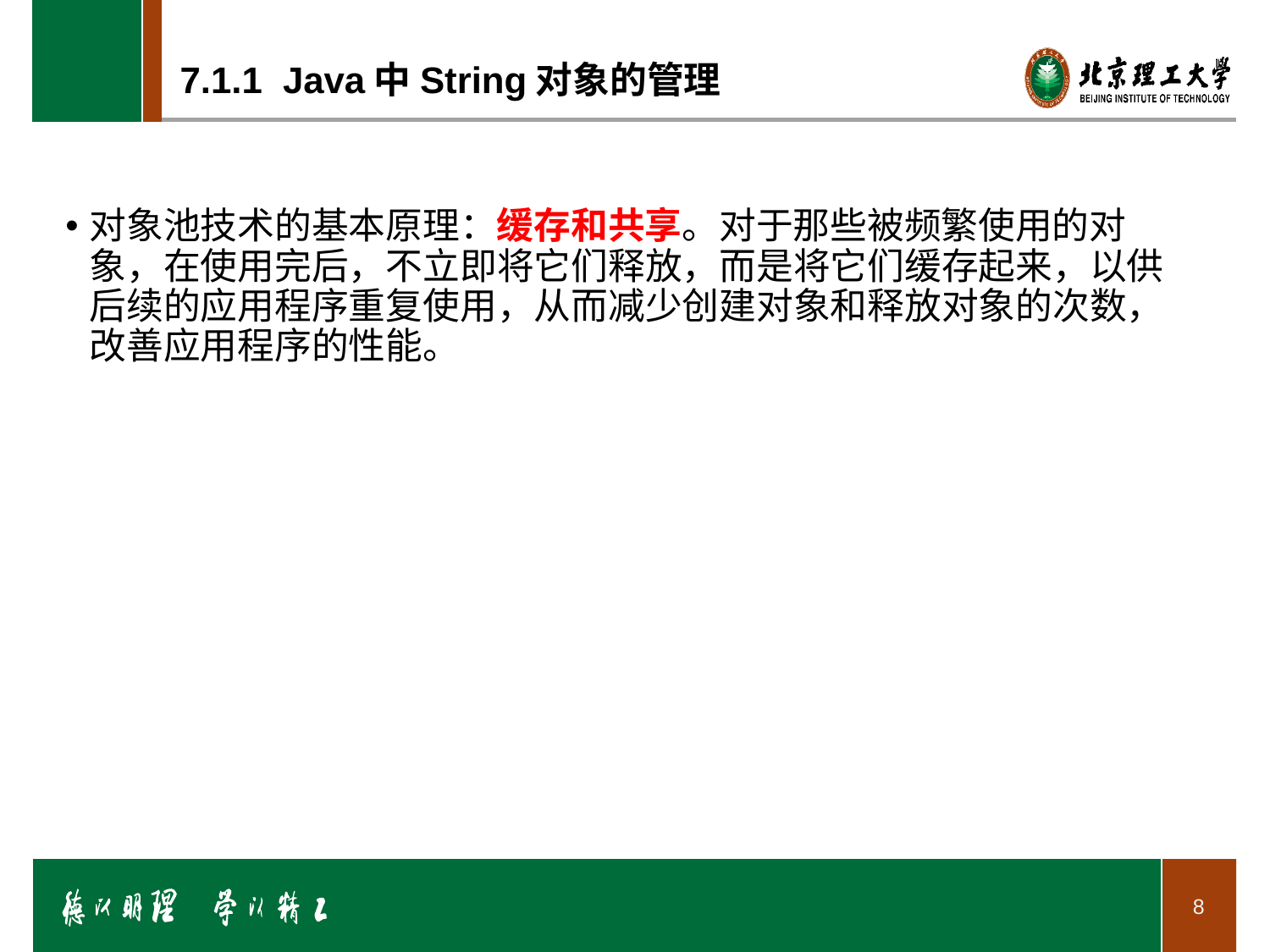

# 7.1.1  Java中String对象的管理
对象池技术的基本原理：缓存和共享。对于那些被频繁使用的对象，在使用完后，不立即将它们释放，而是将它们缓存起来，以供后续的应用程序重复使用，从而减少创建对象和释放对象的次数，改善应用程序的性能。